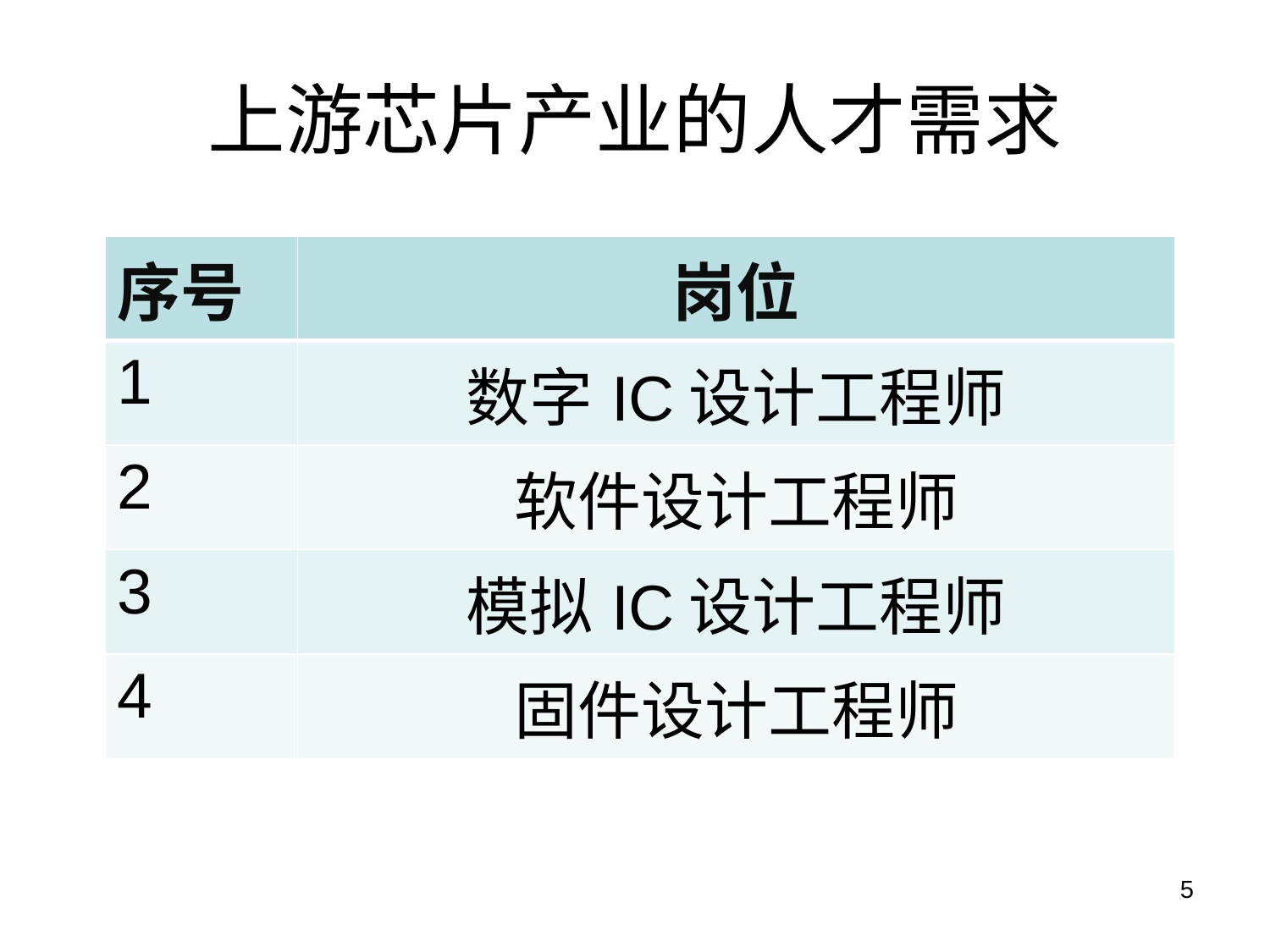

# 上游芯片产业的人才需求
| 序号 | 岗位 |
| --- | --- |
| 1 | 数字IC设计工程师 |
| 2 | 软件设计工程师 |
| 3 | 模拟IC设计工程师 |
| 4 | 固件设计工程师 |
5